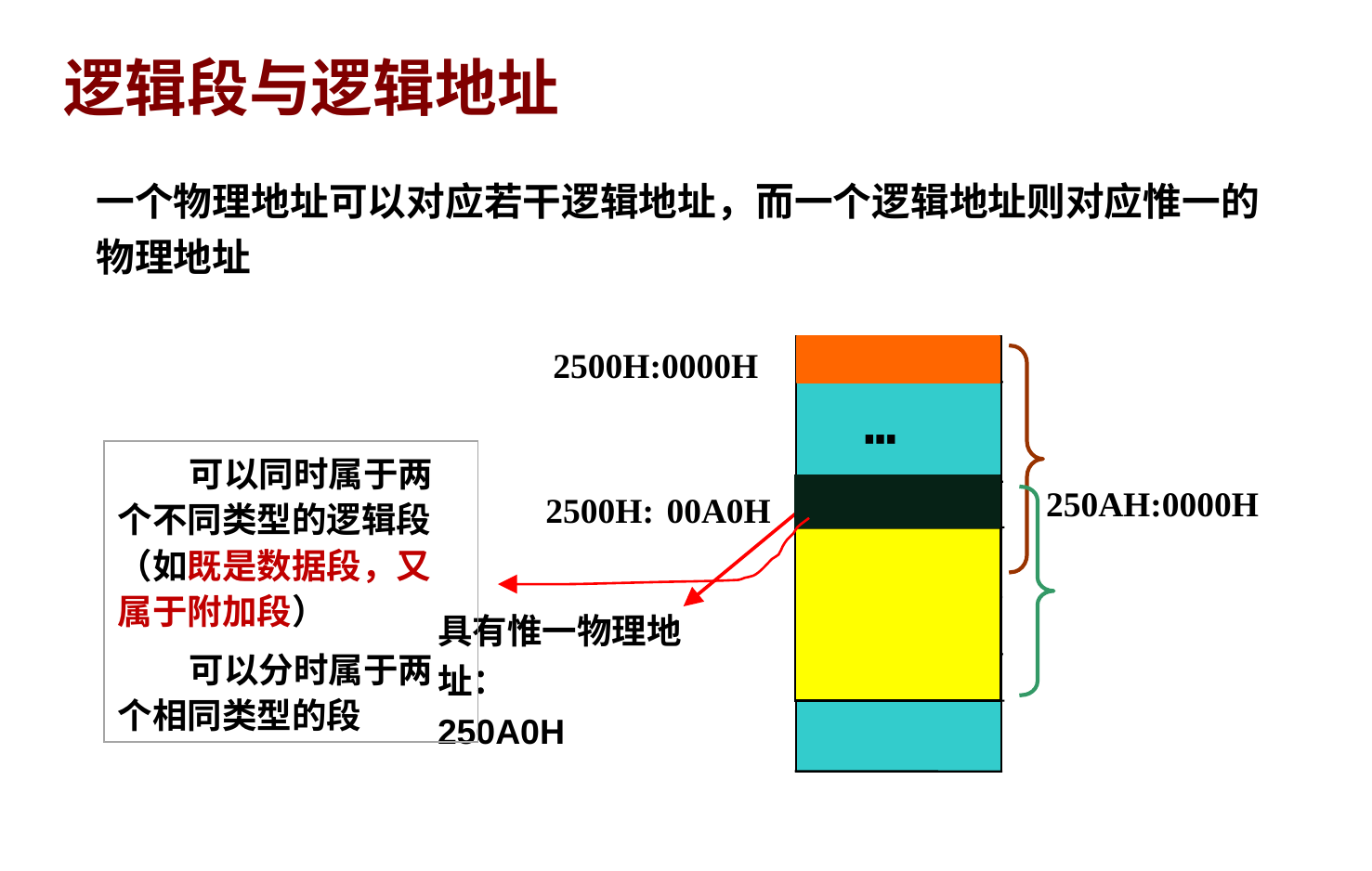

# 逻辑段与逻辑地址
一个物理地址可以对应若干逻辑地址，而一个逻辑地址则对应惟一的物理地址
2500H:0000H

┅

        可以同时属于两个不同类型的逻辑段（如既是数据段，又属于附加段）
        可以分时属于两个相同类型的段

250AH:0000H

00A0H

2500H:

具有惟一物理地址：
250A0H